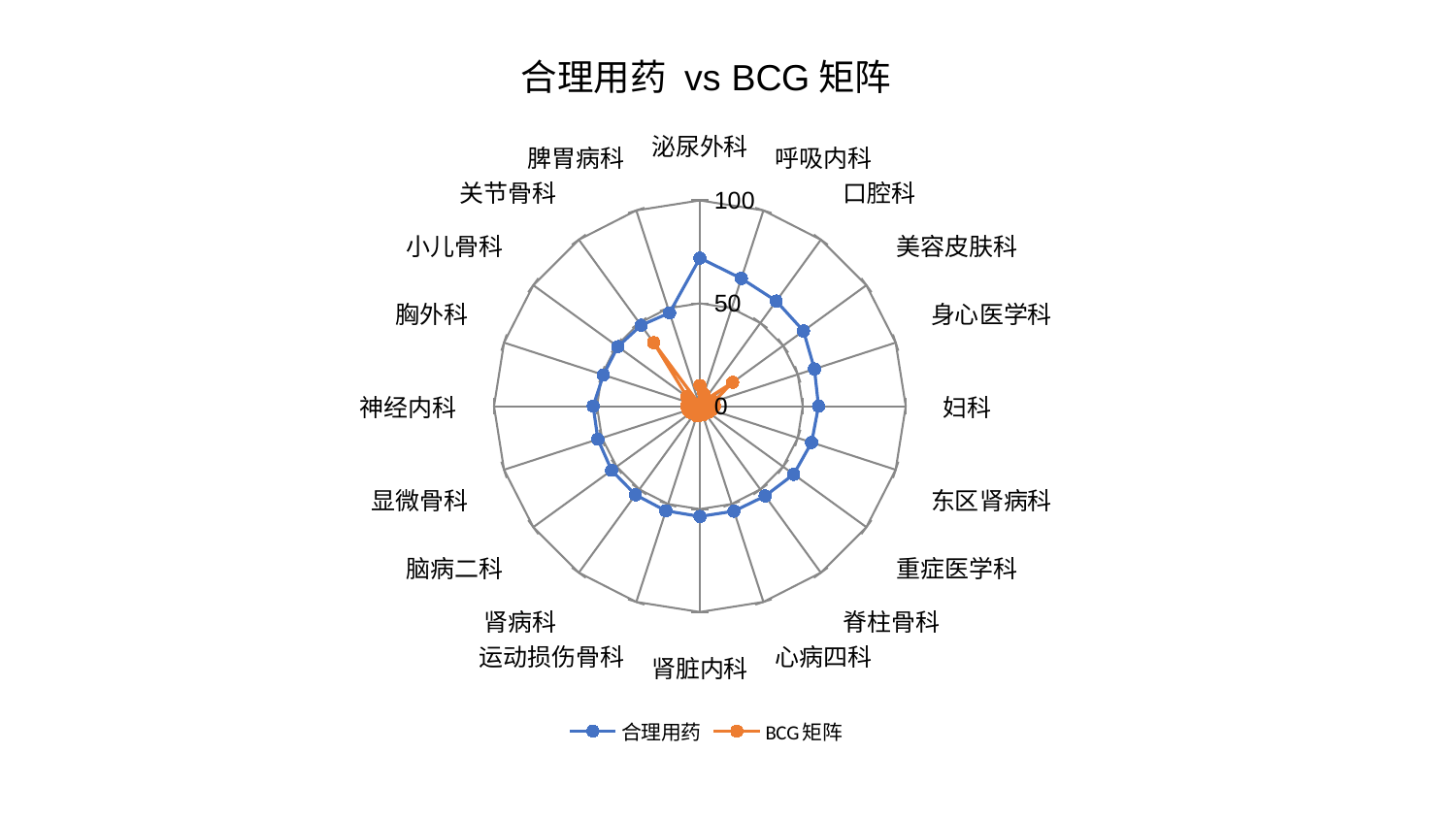

### Chart: 合理用药 vs BCG矩阵

| Category | 合理用药 | BCG矩阵 |
|---|---|---|
| 泌尿外科 | 71.96816398819695 | 10.078195781185325 |
| 呼吸内科 | 65.25508393553373 | 6.304807691893311 |
| 口腔科 | 63.16415470115199 | 3.133832312320732 |
| 美容皮肤科 | 62.23154088016317 | 19.724909388313264 |
| 身心医学科 | 58.53900778478871 | 7.169264036731232 |
| 妇科 | 57.648717331044196 | 7.126497757430504 |
| 东区肾病科 | 57.085052614206155 | 5.9461490709309075 |
| 重症医学科 | 56.33801900364683 | 5.008398280344399 |
| 脊柱骨科 | 53.92701789234974 | 3.802467531670329 |
| 心病四科 | 53.62917258545043 | 4.560321533592062 |
| 肾脏内科 | 53.57685321905661 | 4.415050444735442 |
| 运动损伤骨科 | 53.46251411490046 | 4.950354584014839 |
| 肾病科 | 53.224827882535074 | 4.658759821454787 |
| 脑病二科 | 53.01496176830556 | 5.425230678117954 |
| 显微骨科 | 52.08121486497701 | 6.005338782553257 |
| 神经内科 | 51.826047673812454 | 6.3531209404449225 |
| 胸外科 | 49.26549935795758 | 2.0821648351470317 |
| 小儿骨科 | 49.23054127757813 | 7.775444360608116 |
| 关节骨科 | 48.58776284410048 | 38.20016048199426 |
| 脾胃病科 | 47.6999292547613 | 1.169176713106945 |
56